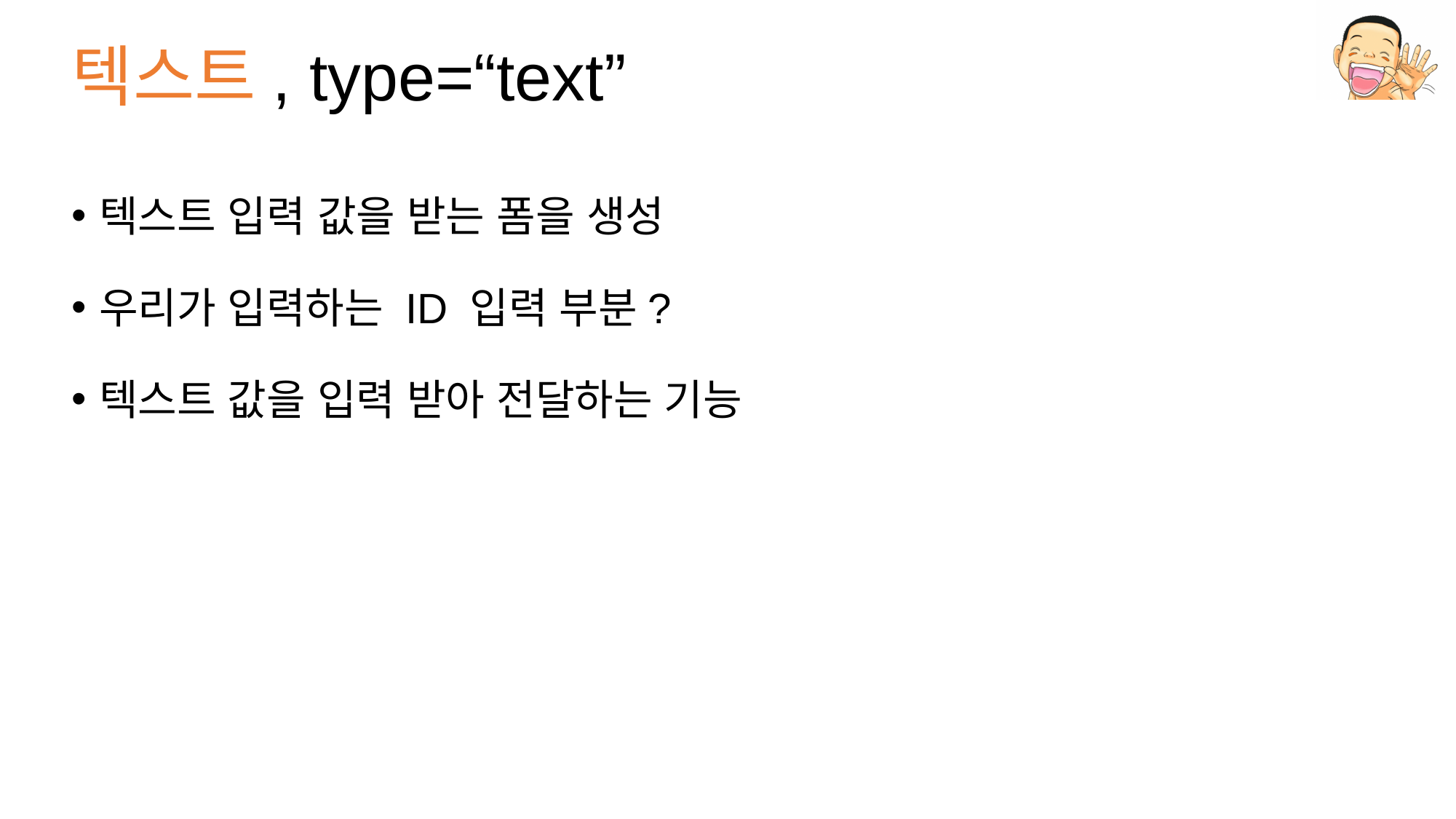

# 텍스트, type=“text”
텍스트 입력 값을 받는 폼을 생성
우리가 입력하는 ID 입력 부분?
텍스트 값을 입력 받아 전달하는 기능